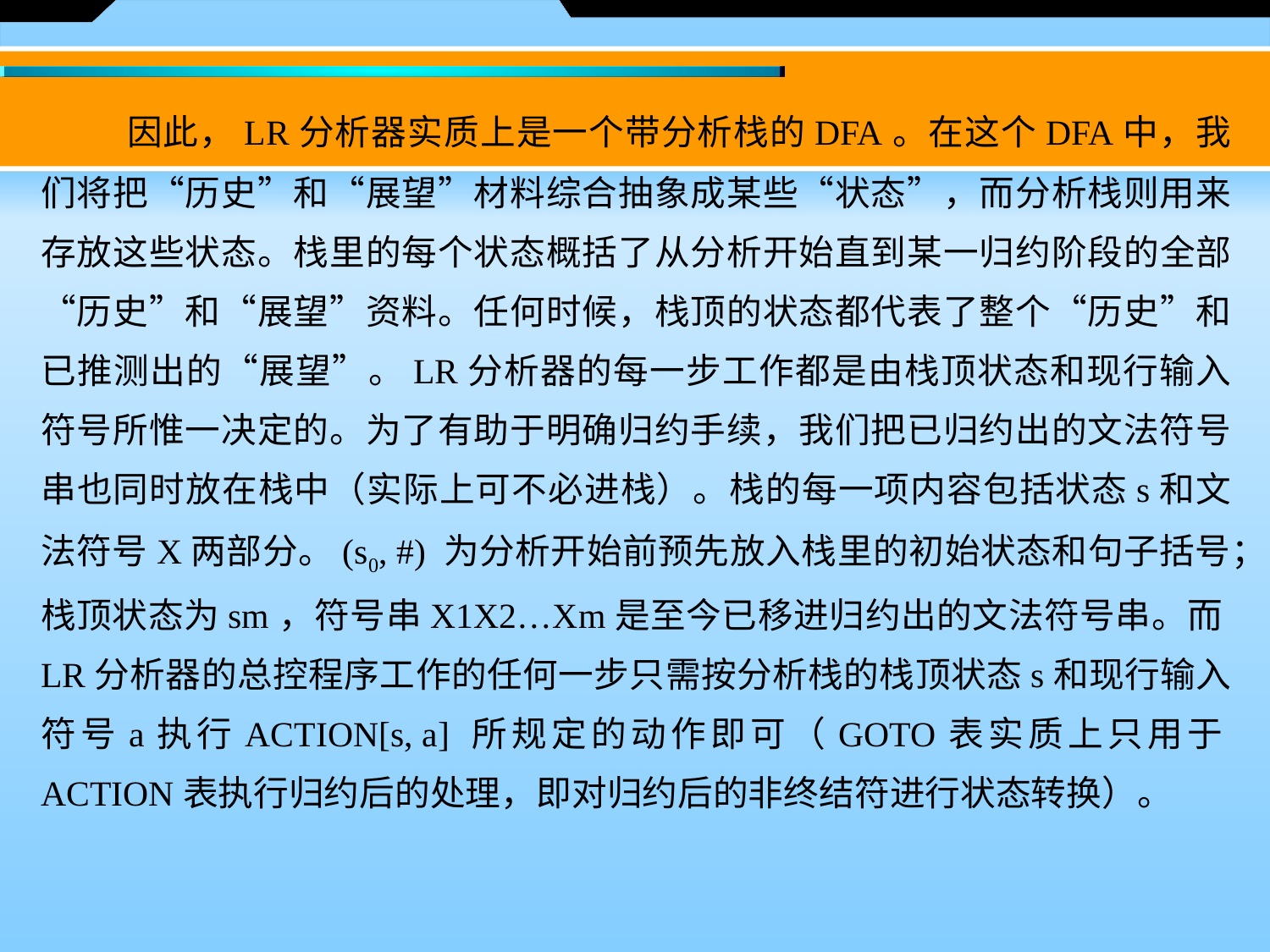

因此，LR分析器实质上是一个带分析栈的DFA。在这个DFA中，我们将把“历史”和“展望”材料综合抽象成某些“状态”，而分析栈则用来存放这些状态。栈里的每个状态概括了从分析开始直到某一归约阶段的全部“历史”和“展望”资料。任何时候，栈顶的状态都代表了整个“历史”和已推测出的“展望”。LR分析器的每一步工作都是由栈顶状态和现行输入符号所惟一决定的。为了有助于明确归约手续，我们把已归约出的文法符号串也同时放在栈中（实际上可不必进栈）。栈的每一项内容包括状态s和文法符号X两部分。(s0, #) 为分析开始前预先放入栈里的初始状态和句子括号；栈顶状态为sm，符号串X1X2…Xm是至今已移进归约出的文法符号串。而LR分析器的总控程序工作的任何一步只需按分析栈的栈顶状态s和现行输入符号a执行ACTION[s, a] 所规定的动作即可（GOTO表实质上只用于ACTION表执行归约后的处理，即对归约后的非终结符进行状态转换）。